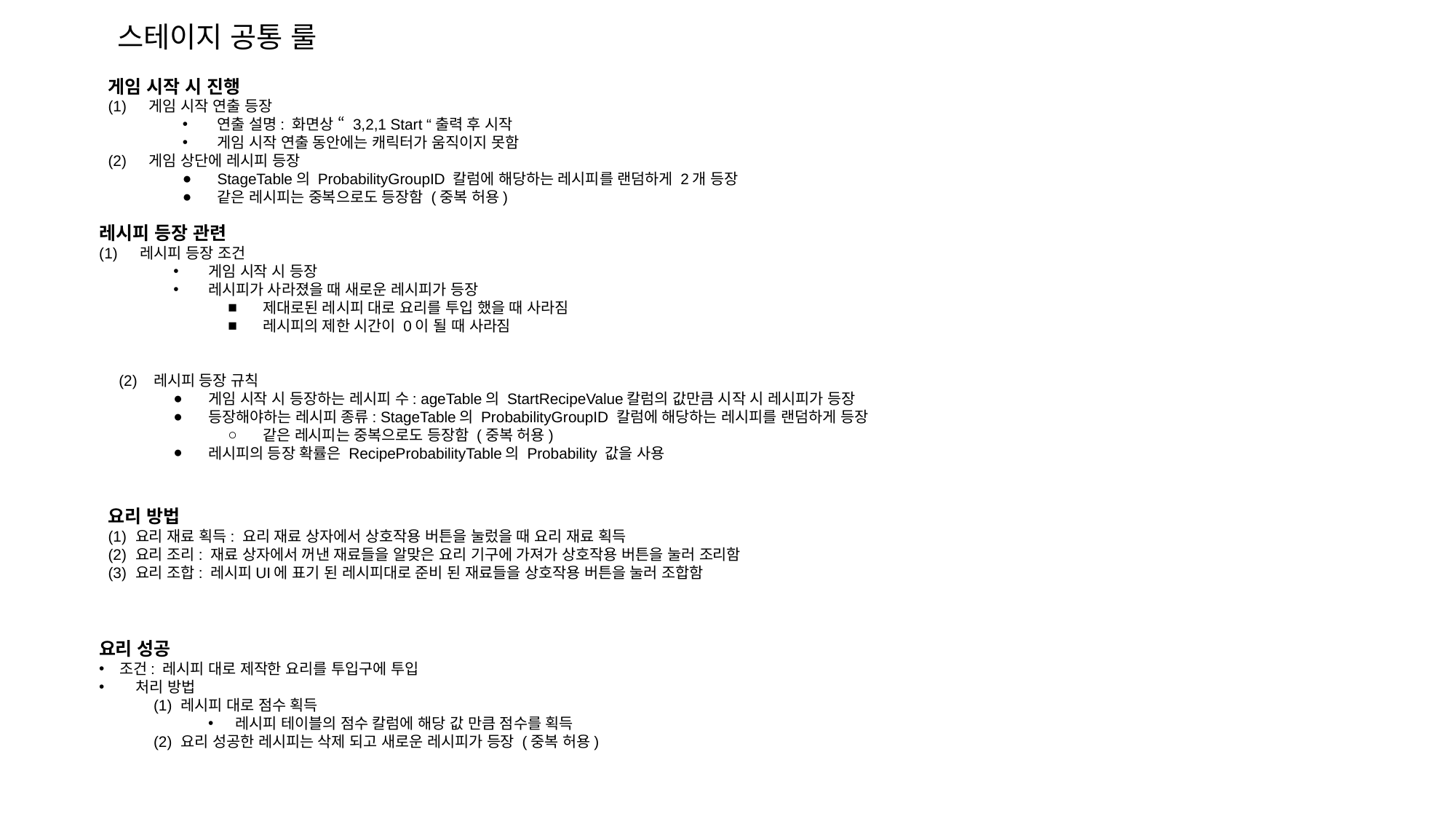

# 스테이지 공통 룰
게임 시작 시 진행
게임 시작 연출 등장
연출 설명: 화면상 “ 3,2,1 Start “출력 후 시작
게임 시작 연출 동안에는 캐릭터가 움직이지 못함
게임 상단에 레시피 등장
StageTable의 ProbabilityGroupID 칼럼에 해당하는 레시피를 랜덤하게 2개 등장
같은 레시피는 중복으로도 등장함 (중복 허용)

레시피 등장 관련
레시피 등장 조건
게임 시작 시 등장
레시피가 사라졌을 때 새로운 레시피가 등장
제대로된 레시피 대로 요리를 투입 했을 때 사라짐
레시피의 제한 시간이 0이 될 때 사라짐

레시피 등장 규칙
게임 시작 시 등장하는 레시피 수: ageTable의 StartRecipeValue칼럼의 값만큼 시작 시 레시피가 등장
등장해야하는 레시피 종류: StageTable의 ProbabilityGroupID 칼럼에 해당하는 레시피를 랜덤하게 등장
같은 레시피는 중복으로도 등장함 (중복 허용)
레시피의 등장 확률은 RecipeProbabilityTable의 Probability 값을 사용

요리 방법
요리 재료 획득: 요리 재료 상자에서 상호작용 버튼을 눌렀을 때 요리 재료 획득
요리 조리: 재료 상자에서 꺼낸 재료들을 알맞은 요리 기구에 가져가 상호작용 버튼을 눌러 조리함
요리 조합: 레시피UI에 표기 된 레시피대로 준비 된 재료들을 상호작용 버튼을 눌러 조합함

요리 성공
조건: 레시피 대로 제작한 요리를 투입구에 투입
   처리 방법
레시피 대로 점수 획득
레시피 테이블의 점수 칼럼에 해당 값 만큼 점수를 획득
요리 성공한 레시피는 삭제 되고 새로운 레시피가 등장 (중복 허용)